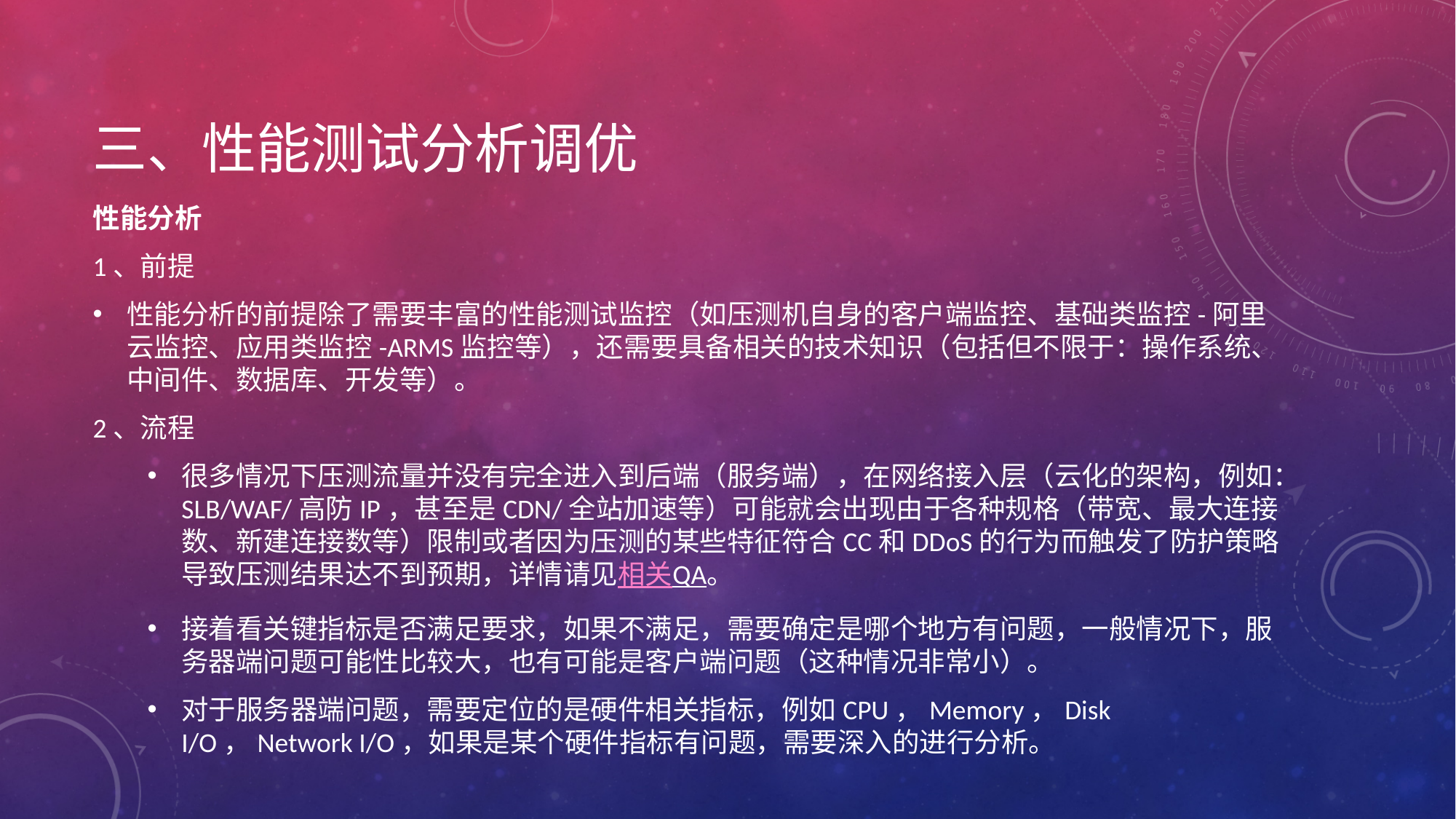

# 三、性能测试分析调优
性能分析
1、前提
性能分析的前提除了需要丰富的性能测试监控（如压测机自身的客户端监控、基础类监控-阿里云监控、应用类监控-ARMS监控等），还需要具备相关的技术知识（包括但不限于：操作系统、中间件、数据库、开发等）。
2、流程
很多情况下压测流量并没有完全进入到后端（服务端），在网络接入层（云化的架构，例如：SLB/WAF/高防IP，甚至是CDN/全站加速等）可能就会出现由于各种规格（带宽、最大连接数、新建连接数等）限制或者因为压测的某些特征符合CC和DDoS的行为而触发了防护策略导致压测结果达不到预期，详情请见相关QA。
接着看关键指标是否满足要求，如果不满足，需要确定是哪个地方有问题，一般情况下，服务器端问题可能性比较大，也有可能是客户端问题（这种情况非常小）。
对于服务器端问题，需要定位的是硬件相关指标，例如CPU，Memory，Disk I/O，Network I/O，如果是某个硬件指标有问题，需要深入的进行分析。